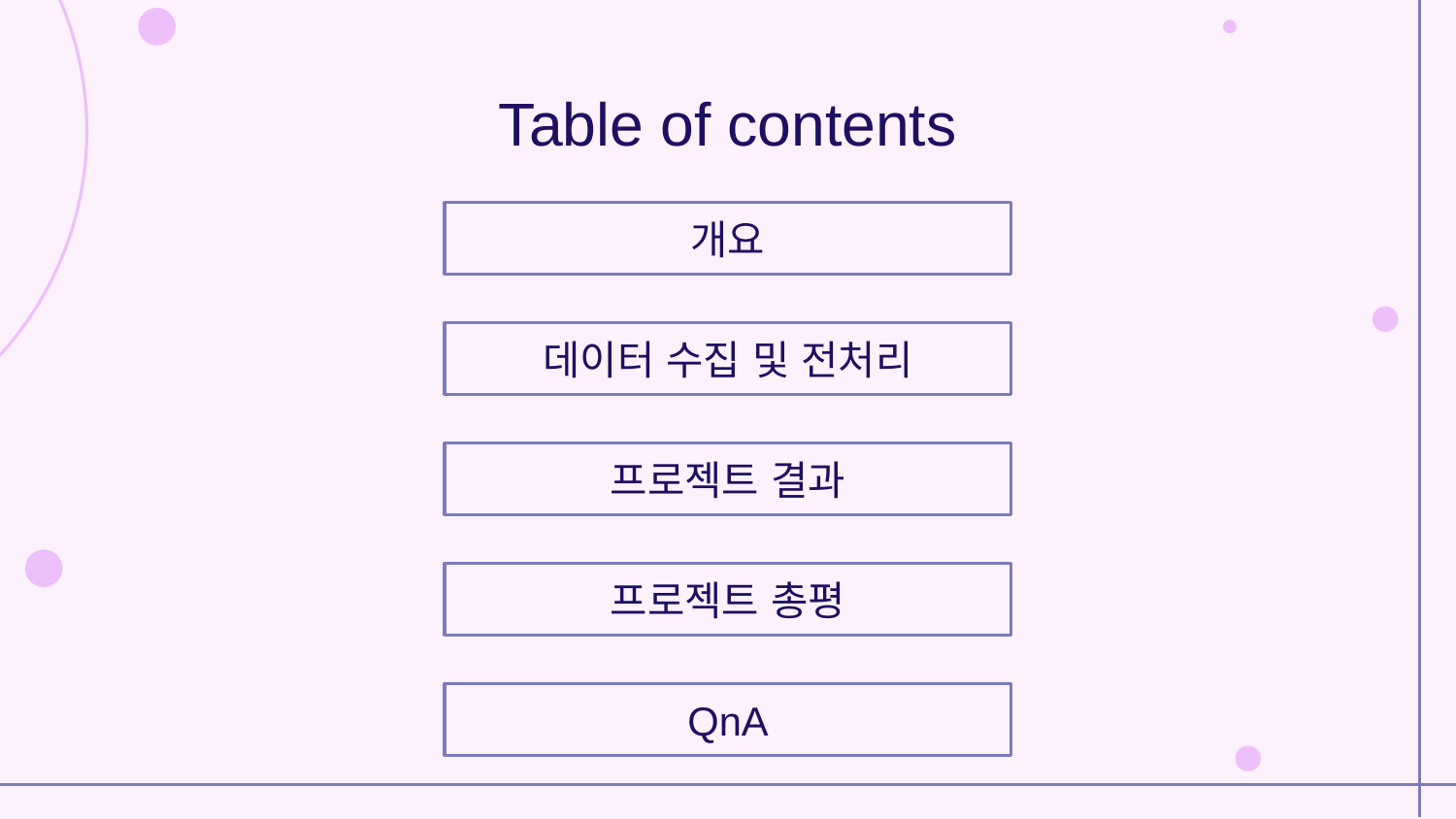

# Table of contents
개요
데이터 수집 및 전처리
프로젝트 결과
프로젝트 총평
QnA